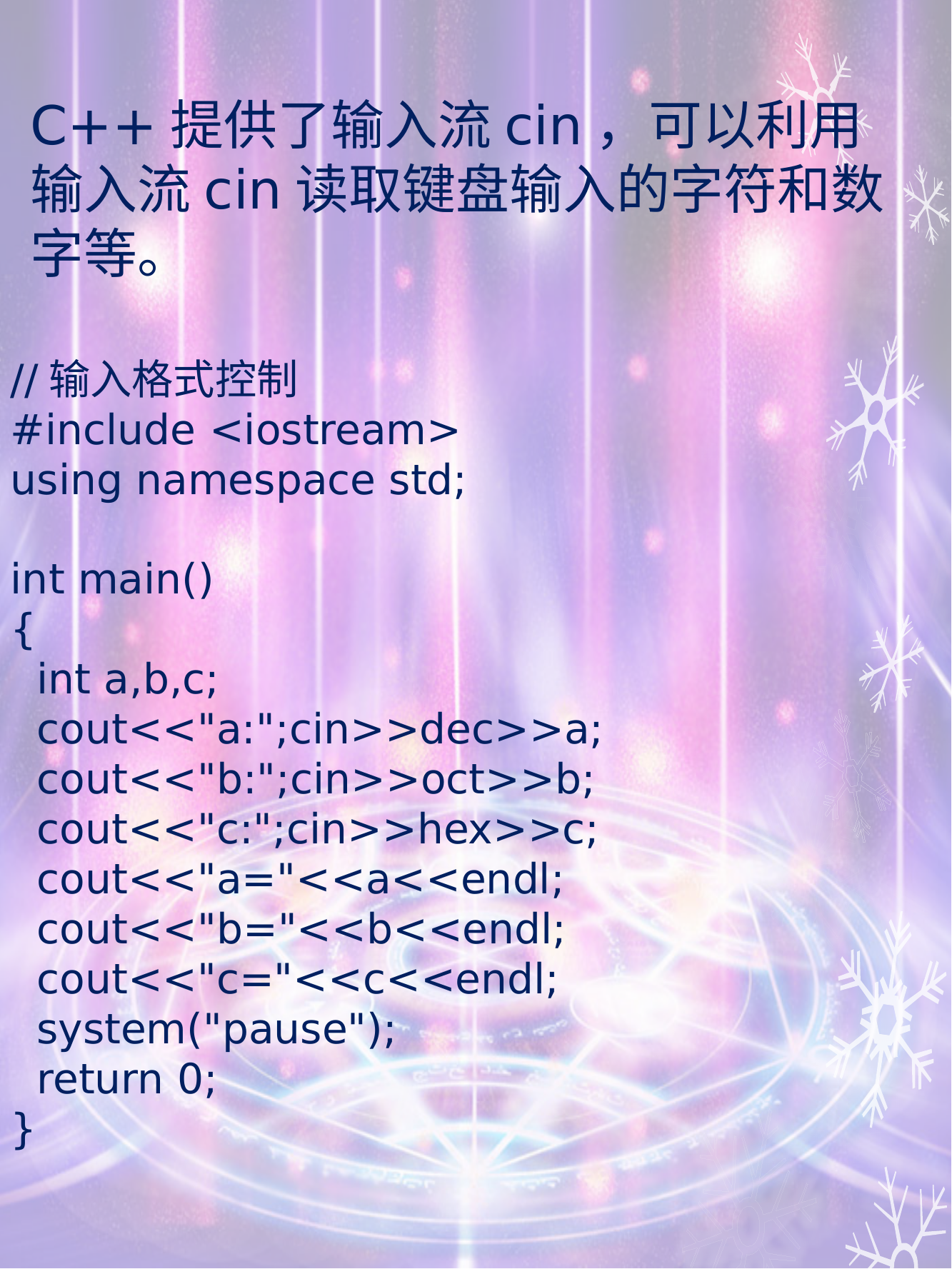

C++提供了输入流cin，可以利用输入流cin读取键盘输入的字符和数字等。
//输入格式控制
#include <iostream>
using namespace std;

int main()
{
  int a,b,c;
  cout<<"a:";cin>>dec>>a;
  cout<<"b:";cin>>oct>>b;
  cout<<"c:";cin>>hex>>c;
  cout<<"a="<<a<<endl;
  cout<<"b="<<b<<endl;
  cout<<"c="<<c<<endl;
  system("pause");
  return 0;
}